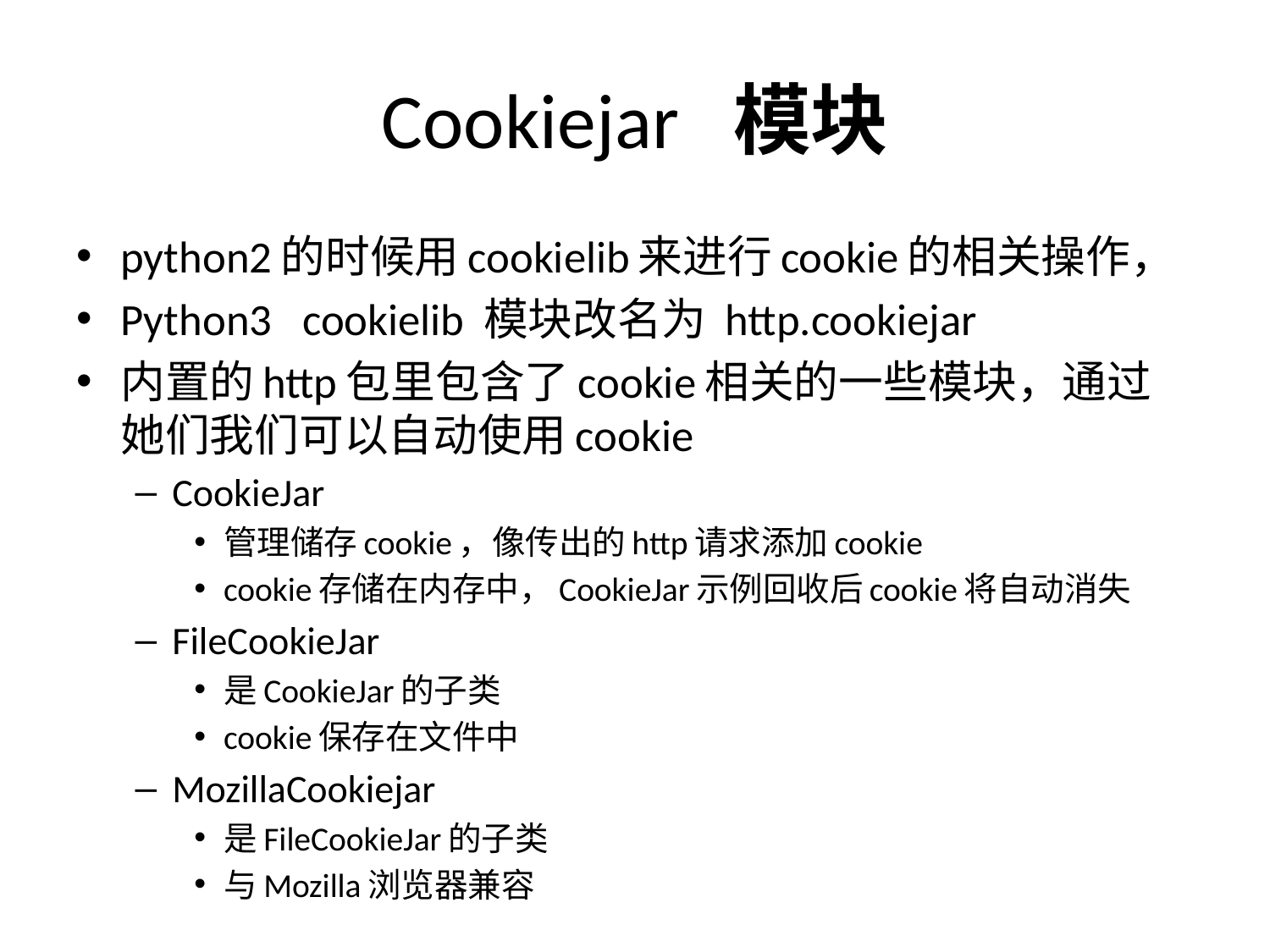

# Cookiejar  模块
python2的时候用cookielib来进行cookie的相关操作，
Python3   cookielib 模块改名为 http.cookiejar
内置的http包里包含了cookie相关的一些模块，通过她们我们可以自动使用cookie
CookieJar
管理储存cookie，像传出的http请求添加cookie
cookie存储在内存中，CookieJar示例回收后cookie将自动消失
FileCookieJar
是CookieJar的子类
cookie保存在文件中
MozillaCookiejar
是FileCookieJar的子类
与Mozilla浏览器兼容